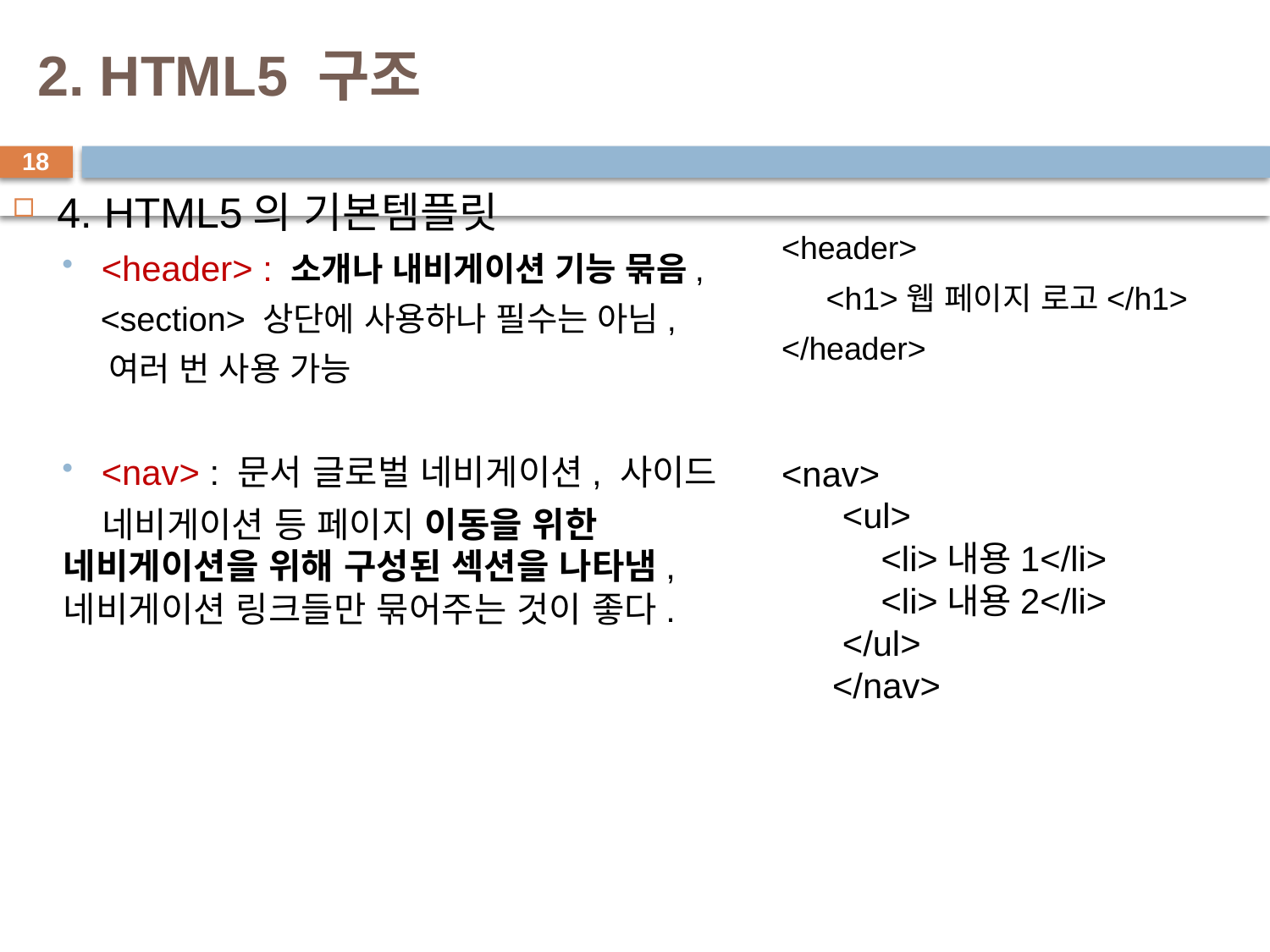

# 2. HTML5 구조
18

<header>
     <h1>웹 페이지 로고</h1>
</header>

<nav>
 <ul>
     <li>내용1</li>
     <li>내용2</li>
 </ul>
</nav>
4. HTML5의 기본템플릿
<header> : 소개나 내비게이션 기능 묶음,
    <section> 상단에 사용하나 필수는 아님,
    여러 번 사용 가능

<nav> : 문서 글로벌 네비게이션, 사이드
   네비게이션 등 페이지 이동을 위한 네비게이션을 위해 구성된 섹션을 나타냄, 네비게이션 링크들만 묶어주는 것이 좋다.